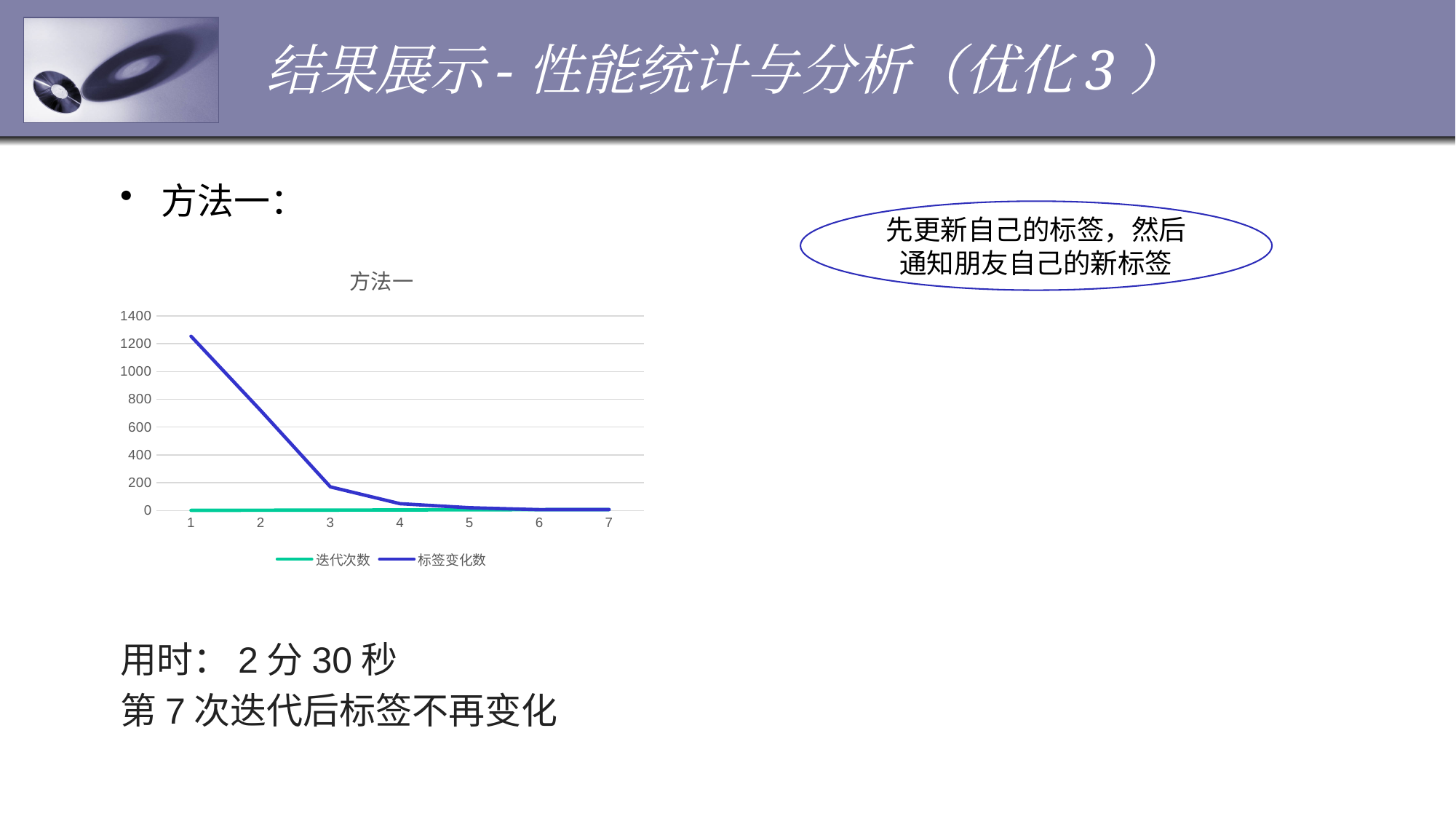

# 结果展示-性能统计与分析（优化3）
方法一：

用时：2分30秒
第7次迭代后标签不再变化
先更新自己的标签，然后通知朋友自己的新标签

### Chart: 方法一

| Category | 迭代次数 | 标签变化数 |
|---|---|---|